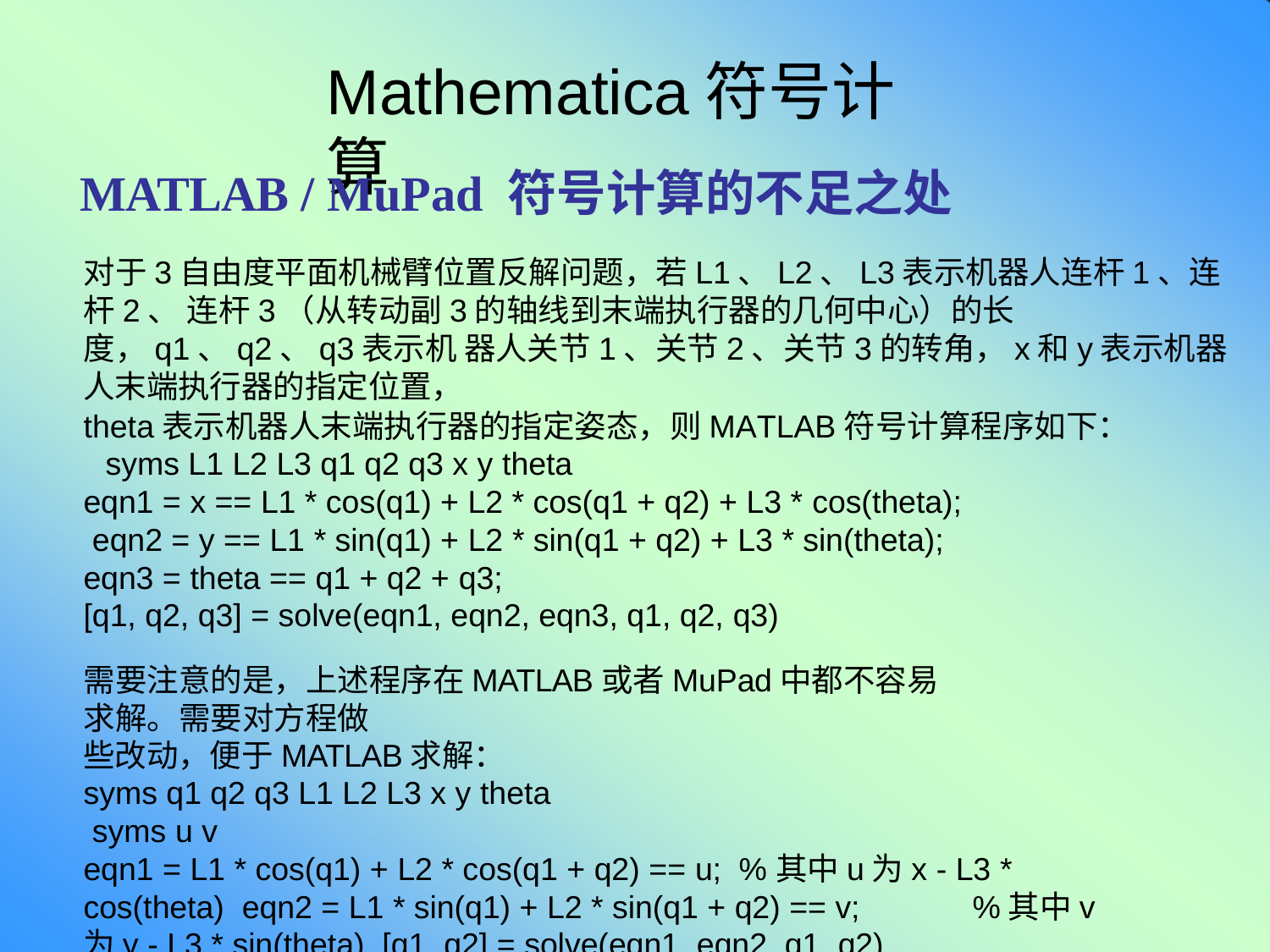

# Mathematica符号计算
MATLAB / MuPad 符号计算的不足之处
对于3自由度平面机械臂位置反解问题，若L1、L2、L3表示机器人连杆1、连杆2、 连杆3（从转动副3的轴线到末端执行器的几何中心）的长度，q1、q2、q3表示机 器人关节1、关节2、关节3的转角，x和y表示机器人末端执行器的指定位置，
theta表示机器人末端执行器的指定姿态，则MATLAB符号计算程序如下：  syms L1 L2 L3 q1 q2 q3 x y theta
eqn1 = x == L1 * cos(q1) + L2 * cos(q1 + q2) + L3 * cos(theta);  eqn2 = y == L1 * sin(q1) + L2 * sin(q1 + q2) + L3 * sin(theta);  eqn3 = theta == q1 + q2 + q3;
[q1, q2, q3] = solve(eqn1, eqn2, eqn3, q1, q2, q3)
需要注意的是，上述程序在MATLAB或者MuPad中都不容易求解。需要对方程做
些改动，便于MATLAB求解：  syms q1 q2 q3 L1 L2 L3 x y theta  syms u v
eqn1 = L1 * cos(q1) + L2 * cos(q1 + q2) == u; %其中u为x - L3 * cos(theta)  eqn2 = L1 * sin(q1) + L2 * sin(q1 + q2) == v;	%其中v为y - L3 * sin(theta)  [q1, q2] = solve(eqn1, eqn2, q1, q2)